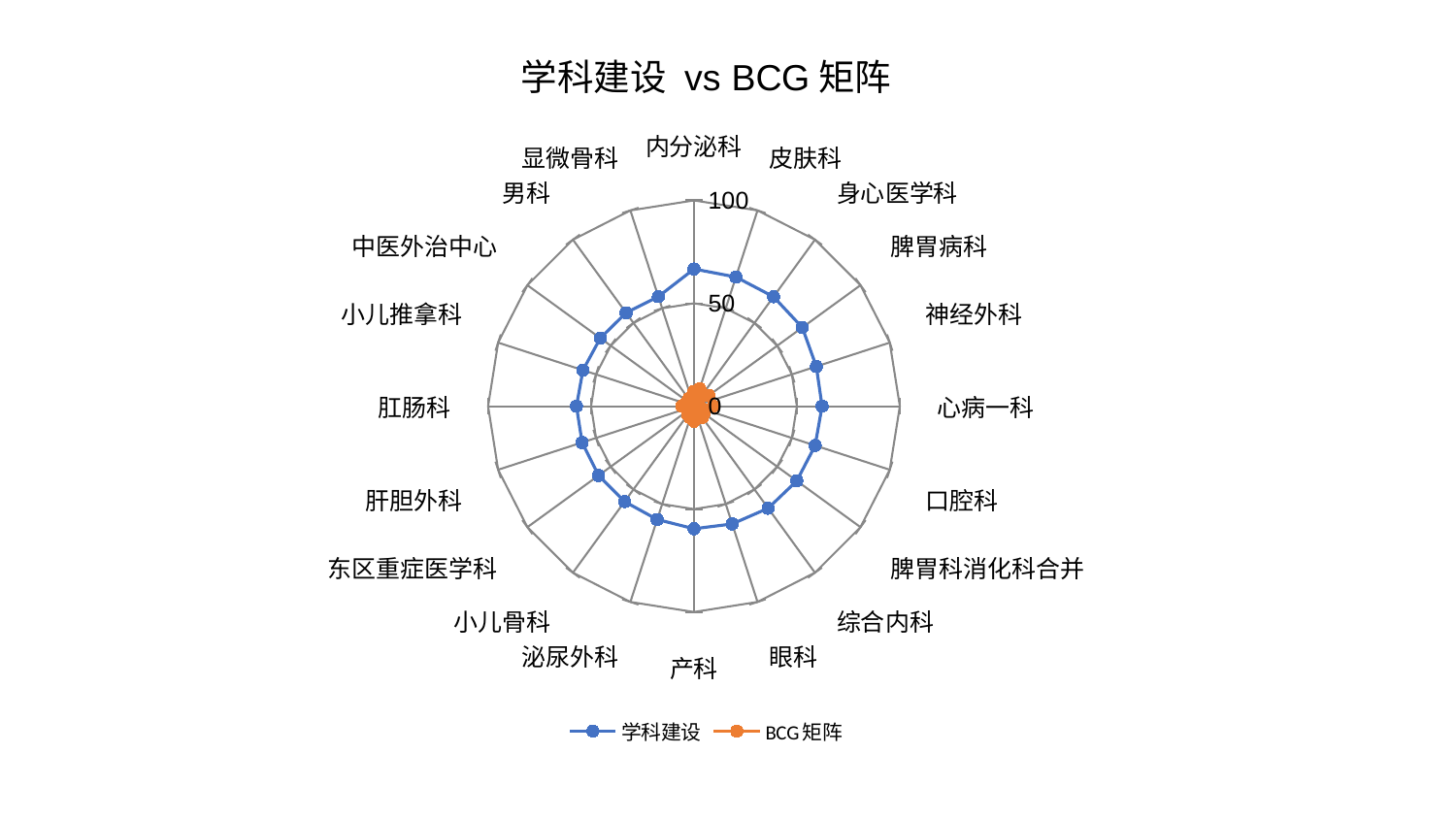

### Chart: 学科建设 vs BCG矩阵

| Category | 学科建设 | BCG矩阵 |
|---|---|---|
| 内分泌科 | 66.66277882900286 | 7.172365448105838 |
| 皮肤科 | 65.99063473102791 | 8.919893534511536 |
| 身心医学科 | 65.7529121196943 | 5.695036471857544 |
| 脾胃病科 | 65.06278963337834 | 8.956167048761255 |
| 神经外科 | 62.510774113774865 | 1.857841528047676 |
| 心病一科 | 62.24704046132542 | 9.406606565347372 |
| 口腔科 | 61.9030798908942 | 4.330568874795732 |
| 脾胃科消化科合并 | 61.74101227819424 | 5.981323060334289 |
| 综合内科 | 61.313170988916134 | 6.821266582728103 |
| 眼科 | 60.15846188799981 | 1.9140670460258888 |
| 产科 | 59.563598877898336 | 7.3337742452812575 |
| 泌尿外科 | 57.88879686632867 | 5.8808673954004345 |
| 小儿骨科 | 57.309305388572255 | 5.090325836278203 |
| 东区重症医学科 | 57.29168289689344 | 1.4840150596691166 |
| 肝胆外科 | 57.12445465198611 | 1.5630015107965145 |
| 肛肠科 | 57.072364989419754 | 5.97191012230853 |
| 小儿推拿科 | 56.68469037365319 | 4.055252273042965 |
| 中医外治中心 | 56.23994878436128 | 3.702562296531902 |
| 男科 | 56.08460744883412 | 4.400852856431609 |
| 显微骨科 | 55.98280372729123 | 2.700887963184941 |
93